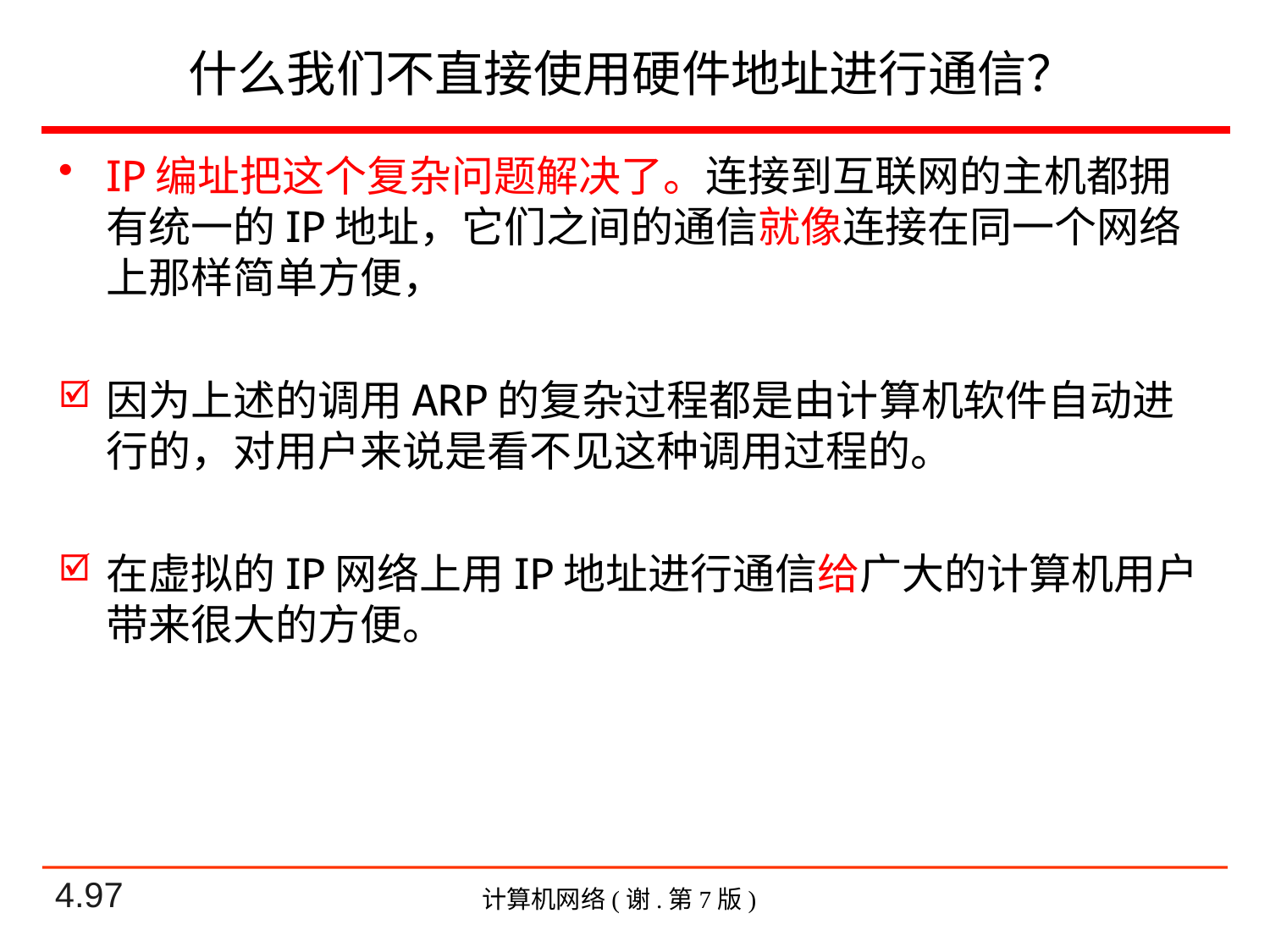

# 什么我们不直接使用硬件地址进行通信？
IP编址把这个复杂问题解决了。连接到互联网的主机都拥有统一的IP地址，它们之间的通信就像连接在同一个网络上那样简单方便，

因为上述的调用ARP的复杂过程都是由计算机软件自动进行的，对用户来说是看不见这种调用过程的。

在虚拟的IP网络上用IP地址进行通信给广大的计算机用户带来很大的方便。